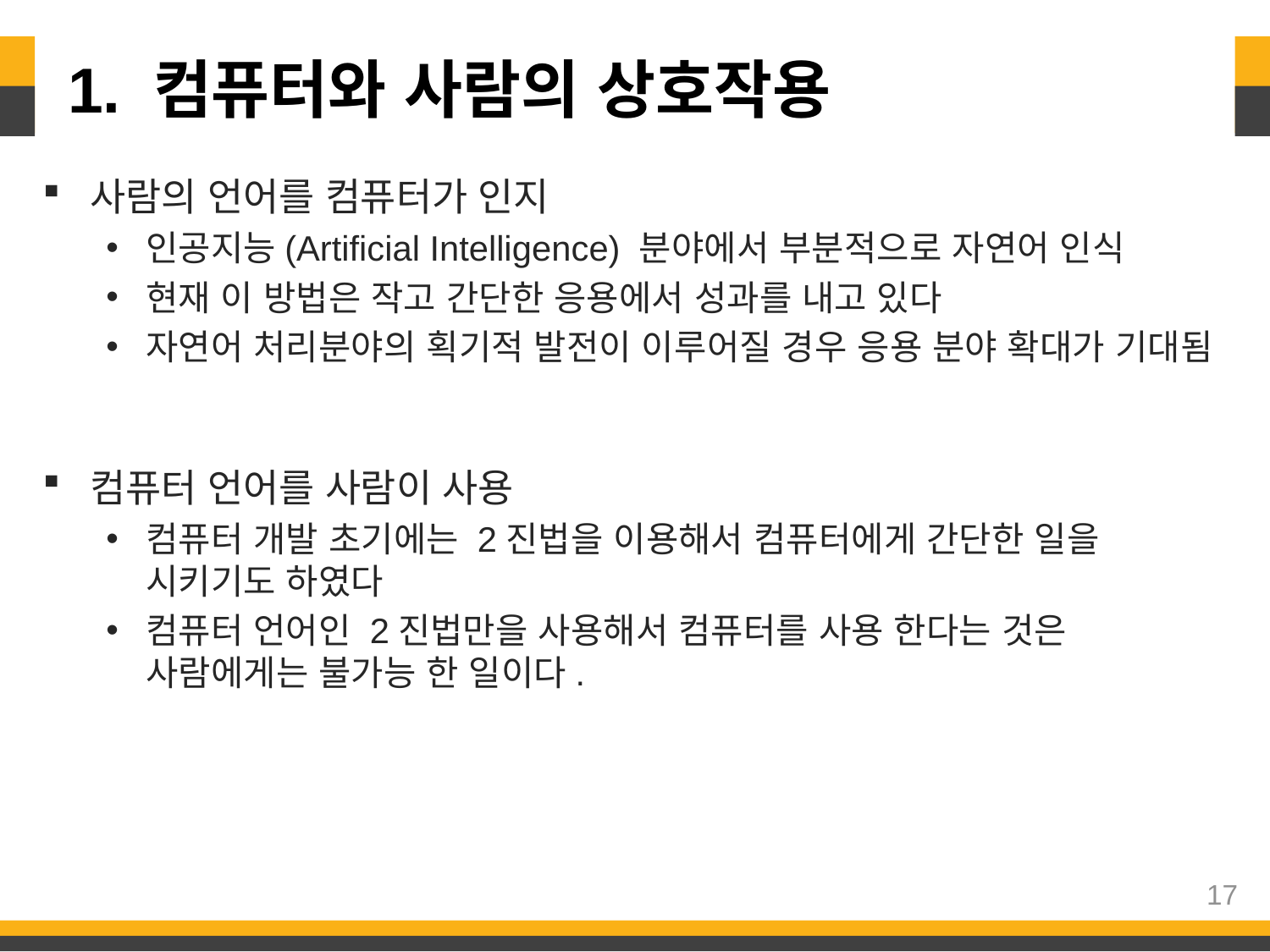

# 1. 컴퓨터와 사람의 상호작용
사람의 언어를 컴퓨터가 인지
인공지능(Artificial Intelligence) 분야에서 부분적으로 자연어 인식
현재 이 방법은 작고 간단한 응용에서 성과를 내고 있다
자연어 처리분야의 획기적 발전이 이루어질 경우 응용 분야 확대가 기대됨

컴퓨터 언어를 사람이 사용
컴퓨터 개발 초기에는 2진법을 이용해서 컴퓨터에게 간단한 일을 시키기도 하였다
컴퓨터 언어인 2진법만을 사용해서 컴퓨터를 사용 한다는 것은 사람에게는 불가능 한 일이다.

17